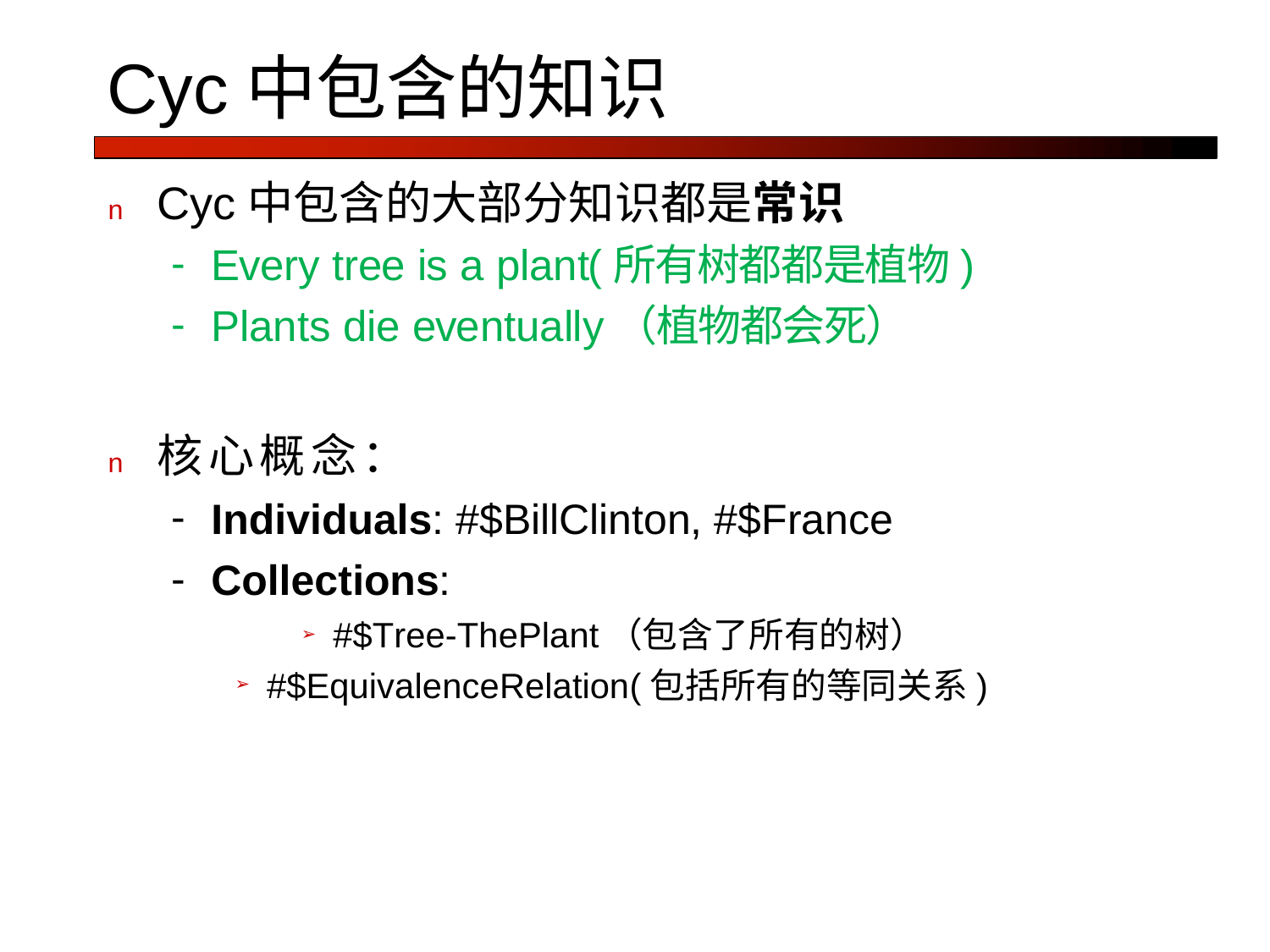

# Cyc中包含的知识

n	Cyc中包含的大部分知识都是常识

Every tree is a plant(所有树都都是植物)

Plants die eventually（植物都会死）

n	核心概念：

Individuals: #$BillClinton, #$France

Collections:
#$Tree-ThePlant（包含了所有的树）
#$EquivalenceRelation(包括所有的等同关系)